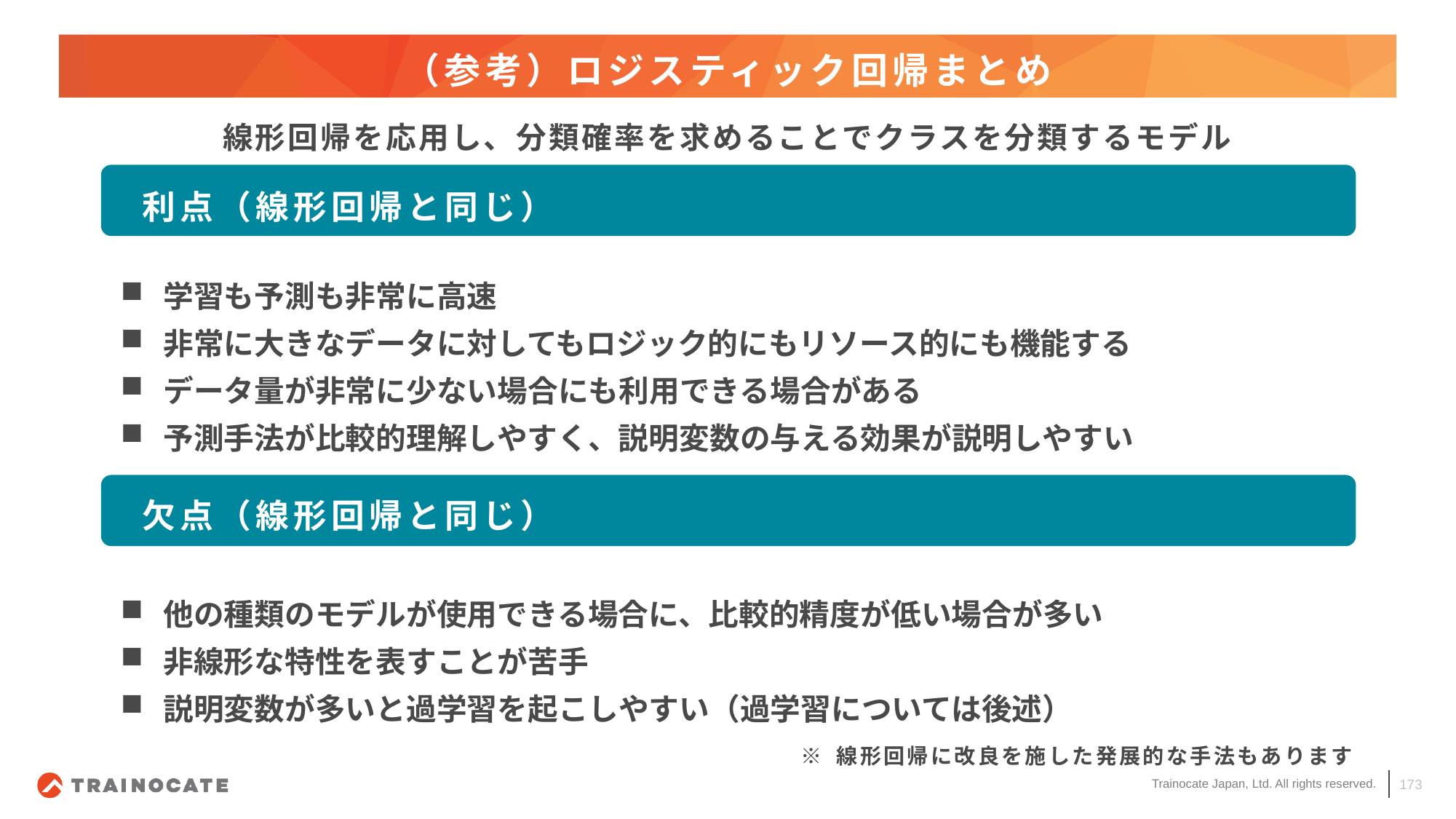

# （参考）ロジスティック回帰まとめ
線形回帰を応用し、分類確率を求めることでクラスを分類するモデル

利点（線形回帰と同じ）
学習も予測も非常に高速
非常に大きなデータに対してもロジック的にもリソース的にも機能する
データ量が非常に少ない場合にも利用できる場合がある
予測手法が比較的理解しやすく、説明変数の与える効果が説明しやすい

欠点（線形回帰と同じ）
他の種類のモデルが使用できる場合に、比較的精度が低い場合が多い
非線形な特性を表すことが苦手
説明変数が多いと過学習を起こしやすい（過学習については後述）
※ 線形回帰に改良を施した発展的な手法もあります
173